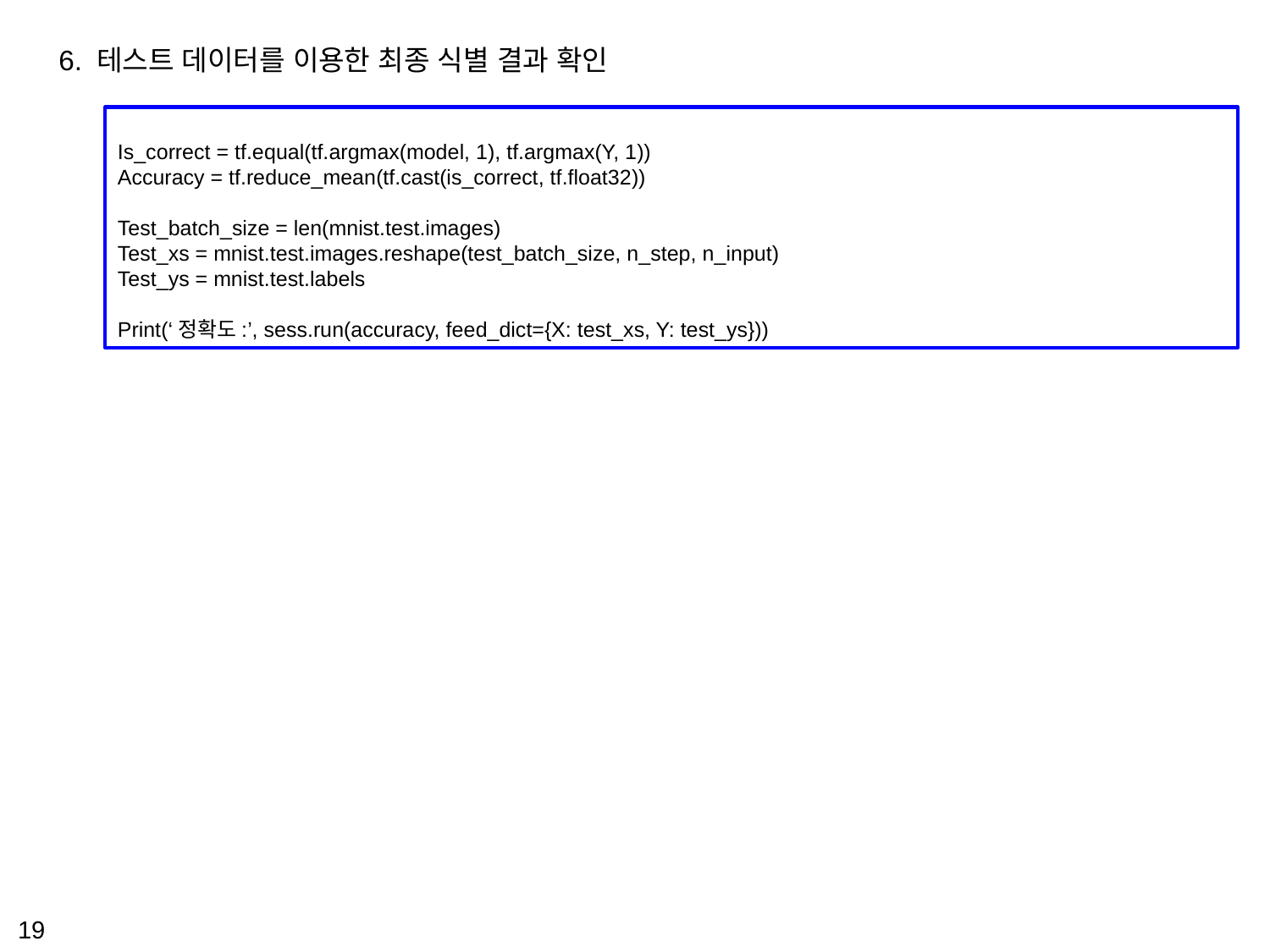

6. 테스트 데이터를 이용한 최종 식별 결과 확인

Is_correct = tf.equal(tf.argmax(model, 1), tf.argmax(Y, 1))
Accuracy = tf.reduce_mean(tf.cast(is_correct, tf.float32))

Test_batch_size = len(mnist.test.images)
Test_xs = mnist.test.images.reshape(test_batch_size, n_step, n_input)
Test_ys = mnist.test.labels

Print(‘정확도:’, sess.run(accuracy, feed_dict={X: test_xs, Y: test_ys}))
19